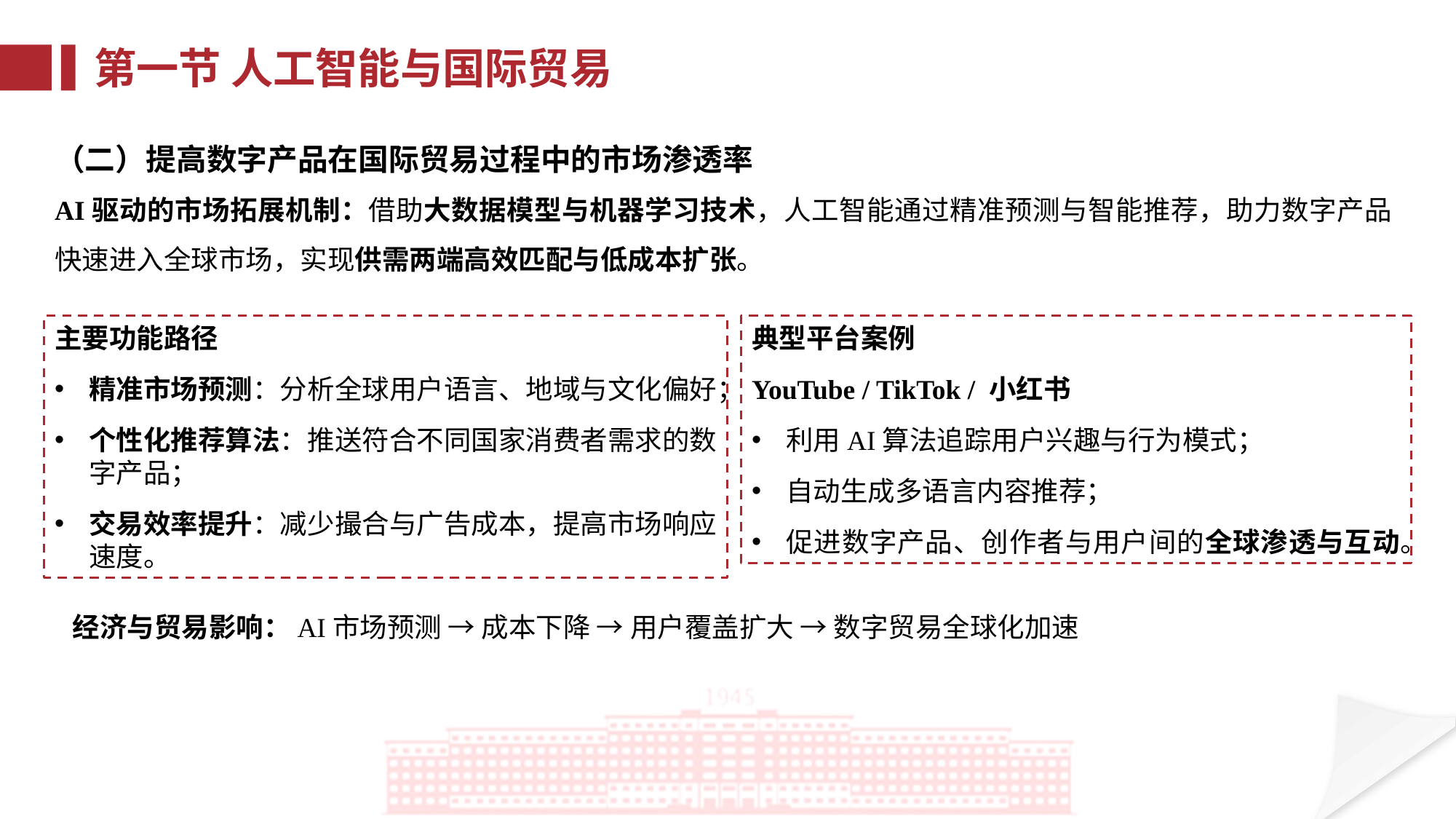

第一节 人工智能与国际贸易
（二）提高数字产品在国际贸易过程中的市场渗透率
AI驱动的市场拓展机制：借助大数据模型与机器学习技术，人工智能通过精准预测与智能推荐，助力数字产品快速进入全球市场，实现供需两端高效匹配与低成本扩张。
主要功能路径
精准市场预测：分析全球用户语言、地域与文化偏好；
个性化推荐算法：推送符合不同国家消费者需求的数字产品；
交易效率提升：减少撮合与广告成本，提高市场响应速度。
典型平台案例
YouTube / TikTok / 小红书
利用AI算法追踪用户兴趣与行为模式；
自动生成多语言内容推荐；
促进数字产品、创作者与用户间的全球渗透与互动。
经济与贸易影响：AI市场预测 → 成本下降 → 用户覆盖扩大 → 数字贸易全球化加速